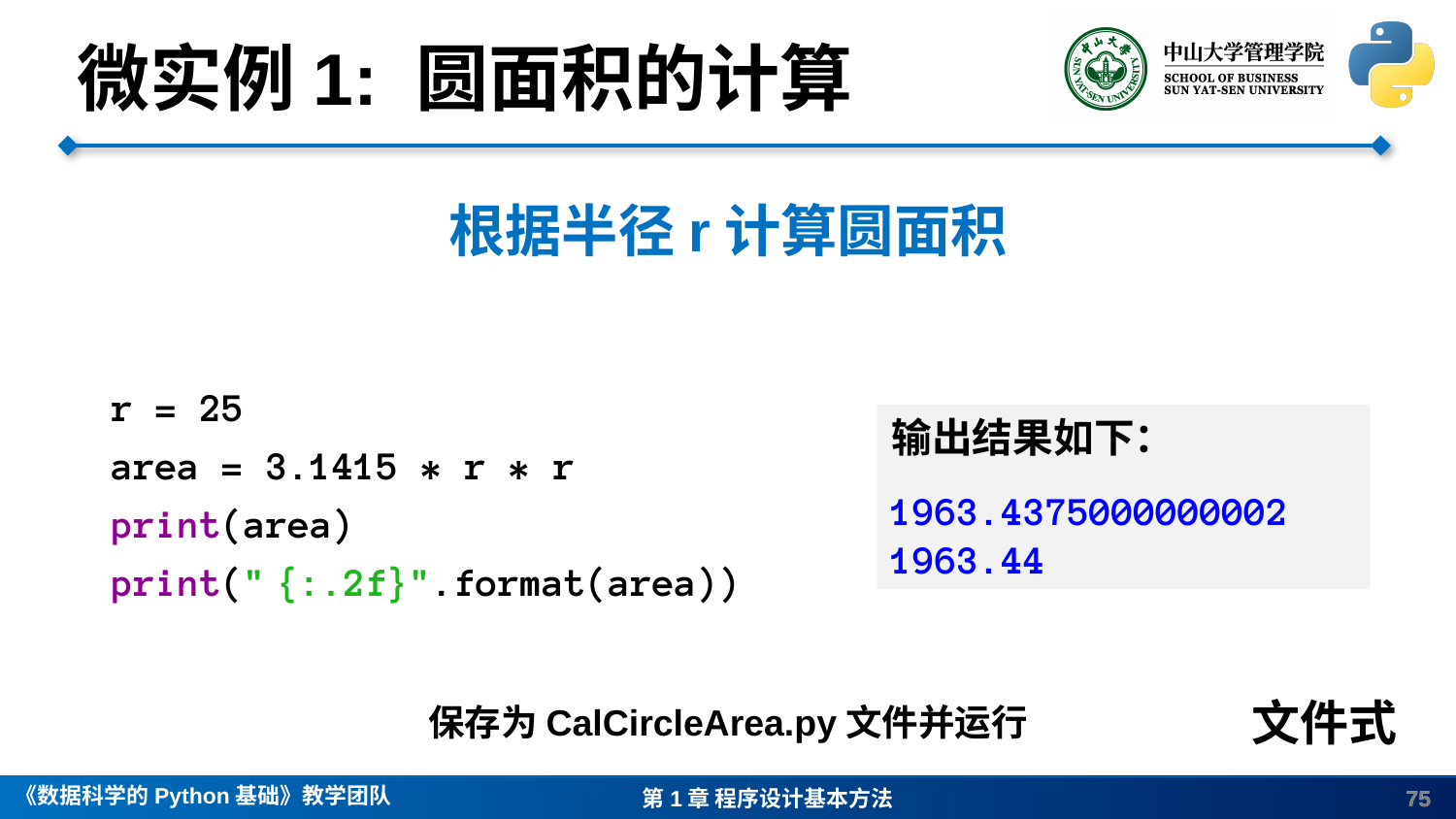

微实例1: 圆面积的计算
根据半径r计算圆面积
r = 25
area = 3.1415 * r * r
print(area)
print(" {:.2f}".format(area))
输出结果如下：
1963.4375000000002
1963.44
文件式
保存为CalCircleArea.py文件并运行
75